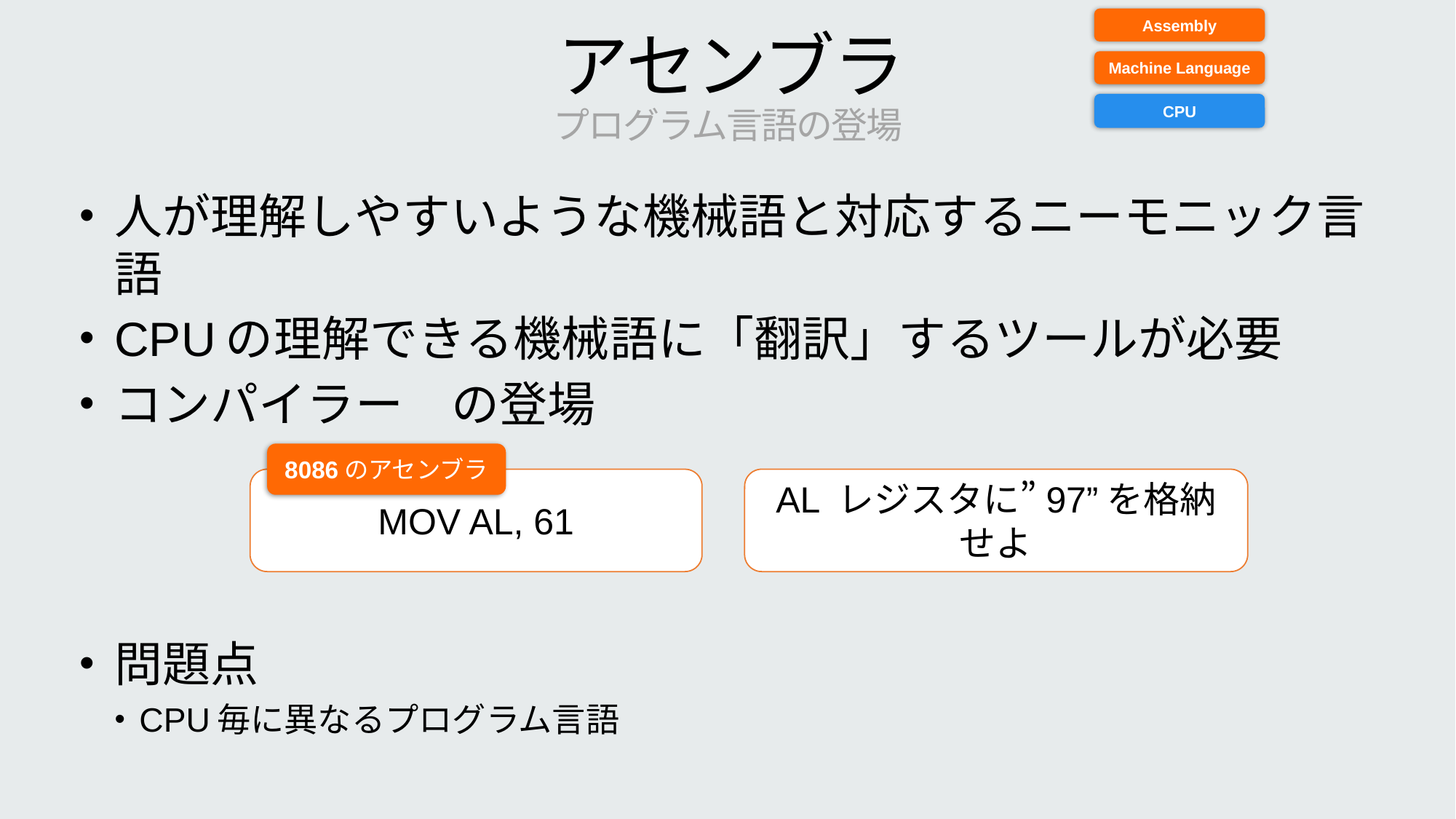

Assembly
# アセンブラ プログラム言語の登場
Machine Language
CPU
人が理解しやすいような機械語と対応するニーモニック言語
CPUの理解できる機械語に「翻訳」するツールが必要
コンパイラー　の登場

問題点
CPU毎に異なるプログラム言語
8086のアセンブラ
MOV AL, 61
AL レジスタに”97”を格納せよ